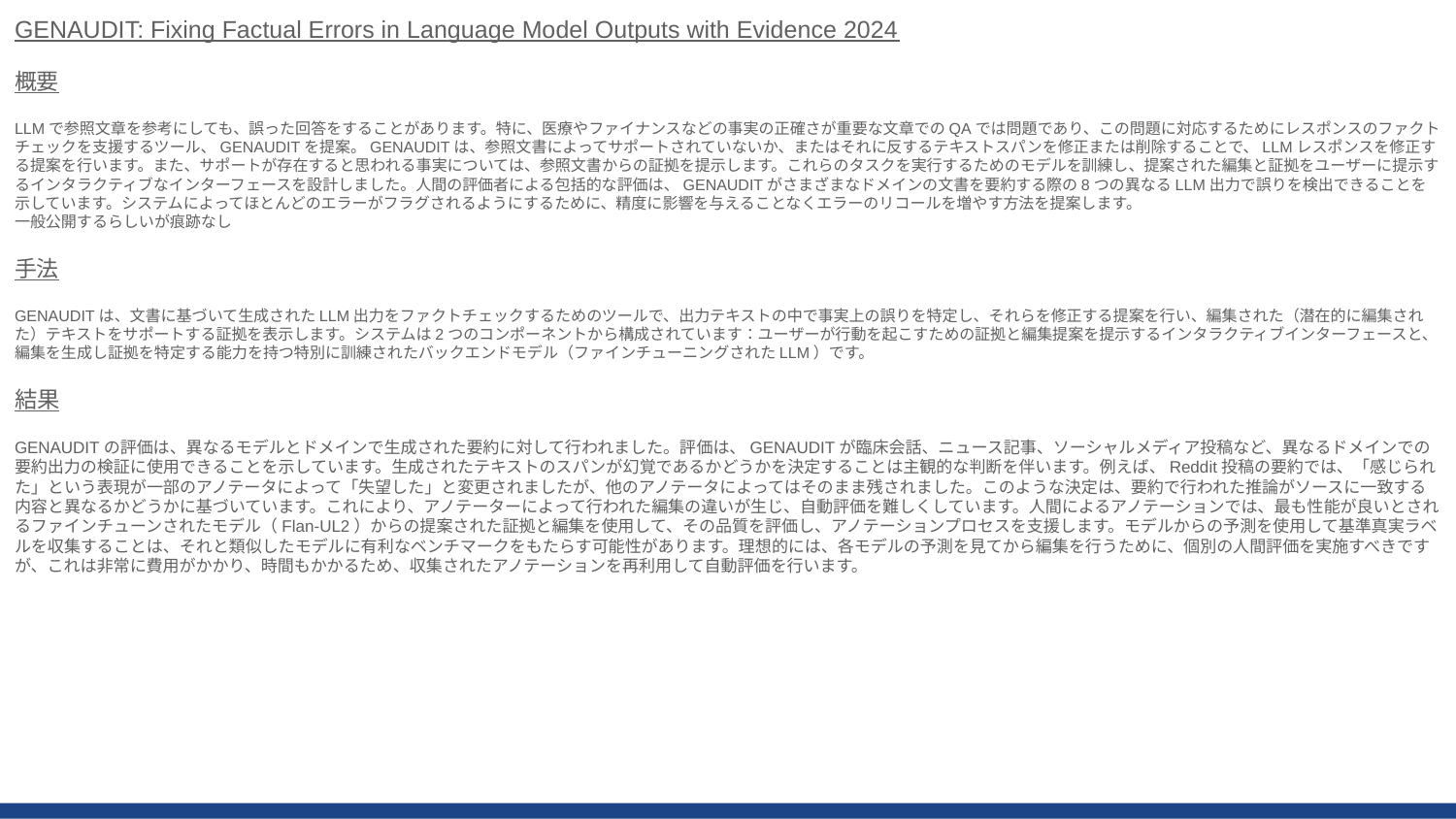

GENAUDIT: Fixing Factual Errors in Language Model Outputs with Evidence 2024
概要
LLMで参照文章を参考にしても、誤った回答をすることがあります。特に、医療やファイナンスなどの事実の正確さが重要な文章でのQAでは問題であり、この問題に対応するためにレスポンスのファクトチェックを支援するツール、GENAUDITを提案。GENAUDITは、参照文書によってサポートされていないか、またはそれに反するテキストスパンを修正または削除することで、LLMレスポンスを修正する提案を行います。また、サポートが存在すると思われる事実については、参照文書からの証拠を提示します。これらのタスクを実行するためのモデルを訓練し、提案された編集と証拠をユーザーに提示するインタラクティブなインターフェースを設計しました。人間の評価者による包括的な評価は、GENAUDITがさまざまなドメインの文書を要約する際の8つの異なるLLM出力で誤りを検出できることを示しています。システムによってほとんどのエラーがフラグされるようにするために、精度に影響を与えることなくエラーのリコールを増やす方法を提案します。
一般公開するらしいが痕跡なし
手法
GENAUDITは、文書に基づいて生成されたLLM出力をファクトチェックするためのツールで、出力テキストの中で事実上の誤りを特定し、それらを修正する提案を行い、編集された（潜在的に編集された）テキストをサポートする証拠を表示します。システムは2つのコンポーネントから構成されています：ユーザーが行動を起こすための証拠と編集提案を提示するインタラクティブインターフェースと、編集を生成し証拠を特定する能力を持つ特別に訓練されたバックエンドモデル（ファインチューニングされたLLM）です。
結果
GENAUDITの評価は、異なるモデルとドメインで生成された要約に対して行われました。評価は、GENAUDITが臨床会話、ニュース記事、ソーシャルメディア投稿など、異なるドメインでの要約出力の検証に使用できることを示しています。生成されたテキストのスパンが幻覚であるかどうかを決定することは主観的な判断を伴います。例えば、Reddit投稿の要約では、「感じられた」という表現が一部のアノテータによって「失望した」と変更されましたが、他のアノテータによってはそのまま残されました。このような決定は、要約で行われた推論がソースに一致する内容と異なるかどうかに基づいています。これにより、アノテーターによって行われた編集の違いが生じ、自動評価を難しくしています。人間によるアノテーションでは、最も性能が良いとされるファインチューンされたモデル（Flan-UL2）からの提案された証拠と編集を使用して、その品質を評価し、アノテーションプロセスを支援します。モデルからの予測を使用して基準真実ラベルを収集することは、それと類似したモデルに有利なベンチマークをもたらす可能性があります。理想的には、各モデルの予測を見てから編集を行うために、個別の人間評価を実施すべきですが、これは非常に費用がかかり、時間もかかるため、収集されたアノテーションを再利用して自動評価を行います。